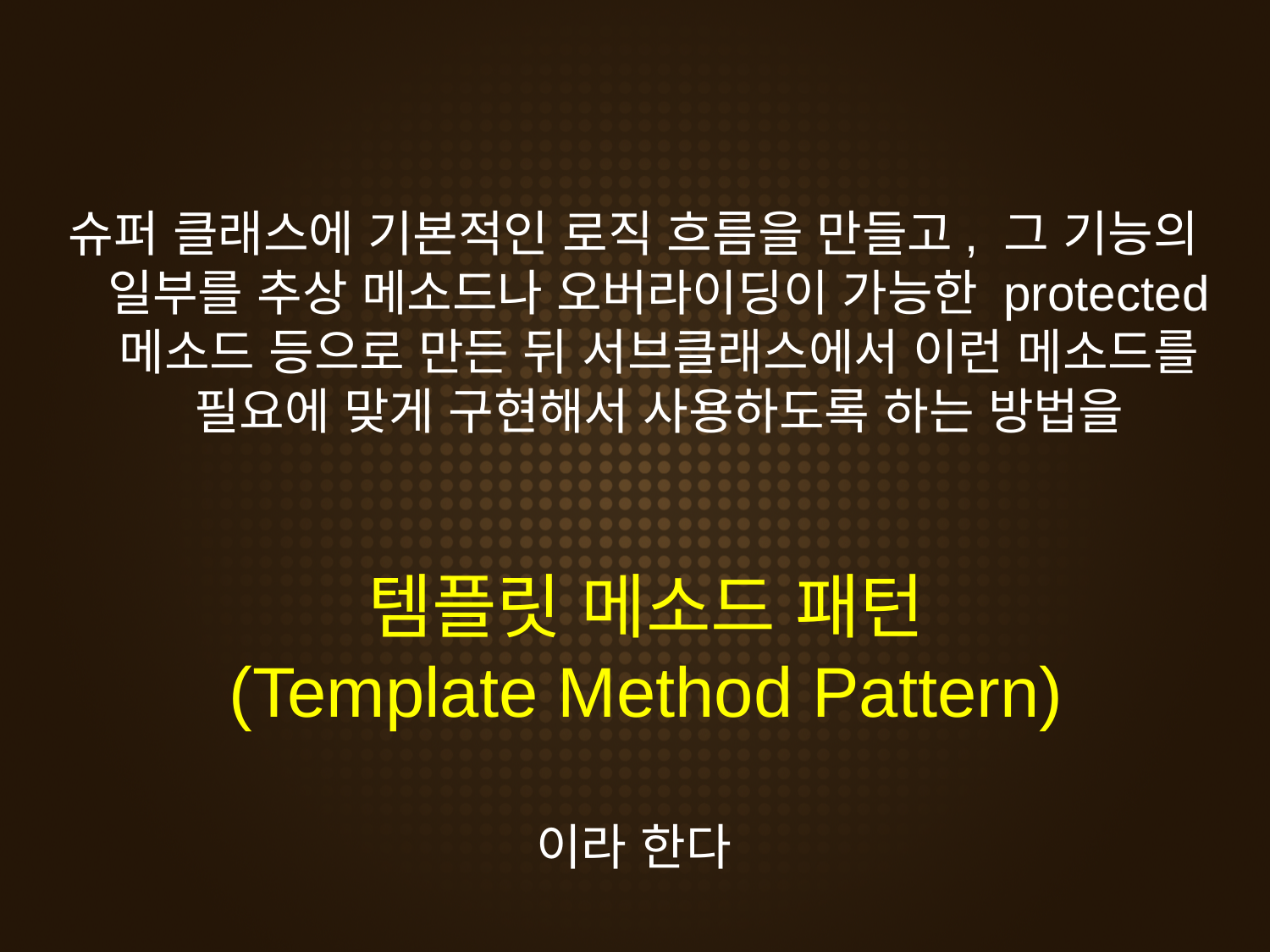

슈퍼 클래스에 기본적인 로직 흐름을 만들고, 그 기능의 일부를 추상 메소드나 오버라이딩이 가능한 protected 메소드 등으로 만든 뒤 서브클래스에서 이런 메소드를 필요에 맞게 구현해서 사용하도록 하는 방법을
템플릿 메소드 패턴
(Template Method Pattern)
이라 한다